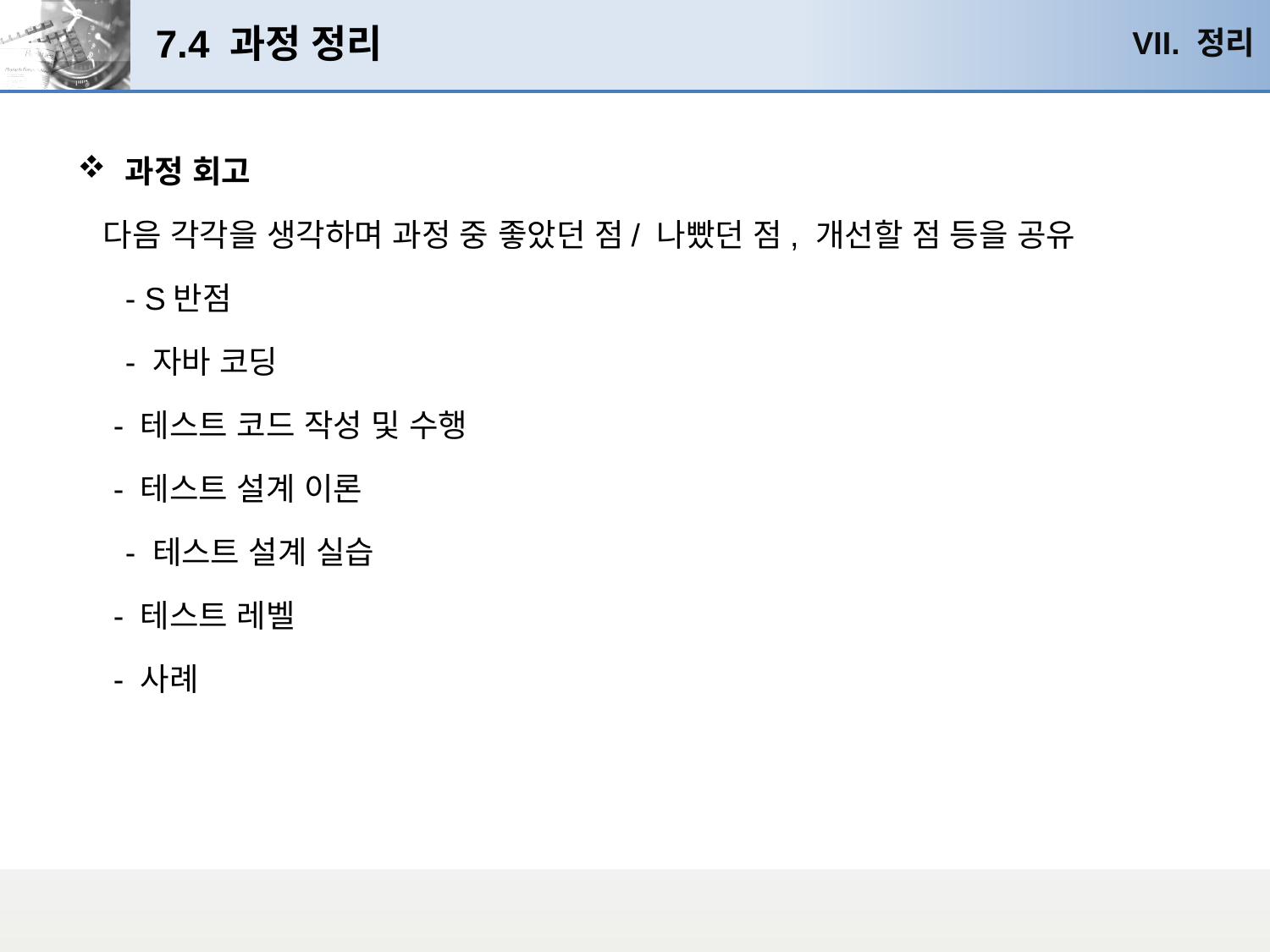

# 7.4 과정 정리
VII. 정리
과정 회고
  다음 각각을 생각하며 과정 중 좋았던 점/ 나빴던 점, 개선할 점 등을 공유
	- S반점
	- 자바 코딩
    - 테스트 코드 작성 및 수행
    - 테스트 설계 이론
	- 테스트 설계 실습
    - 테스트 레벨
    - 사례